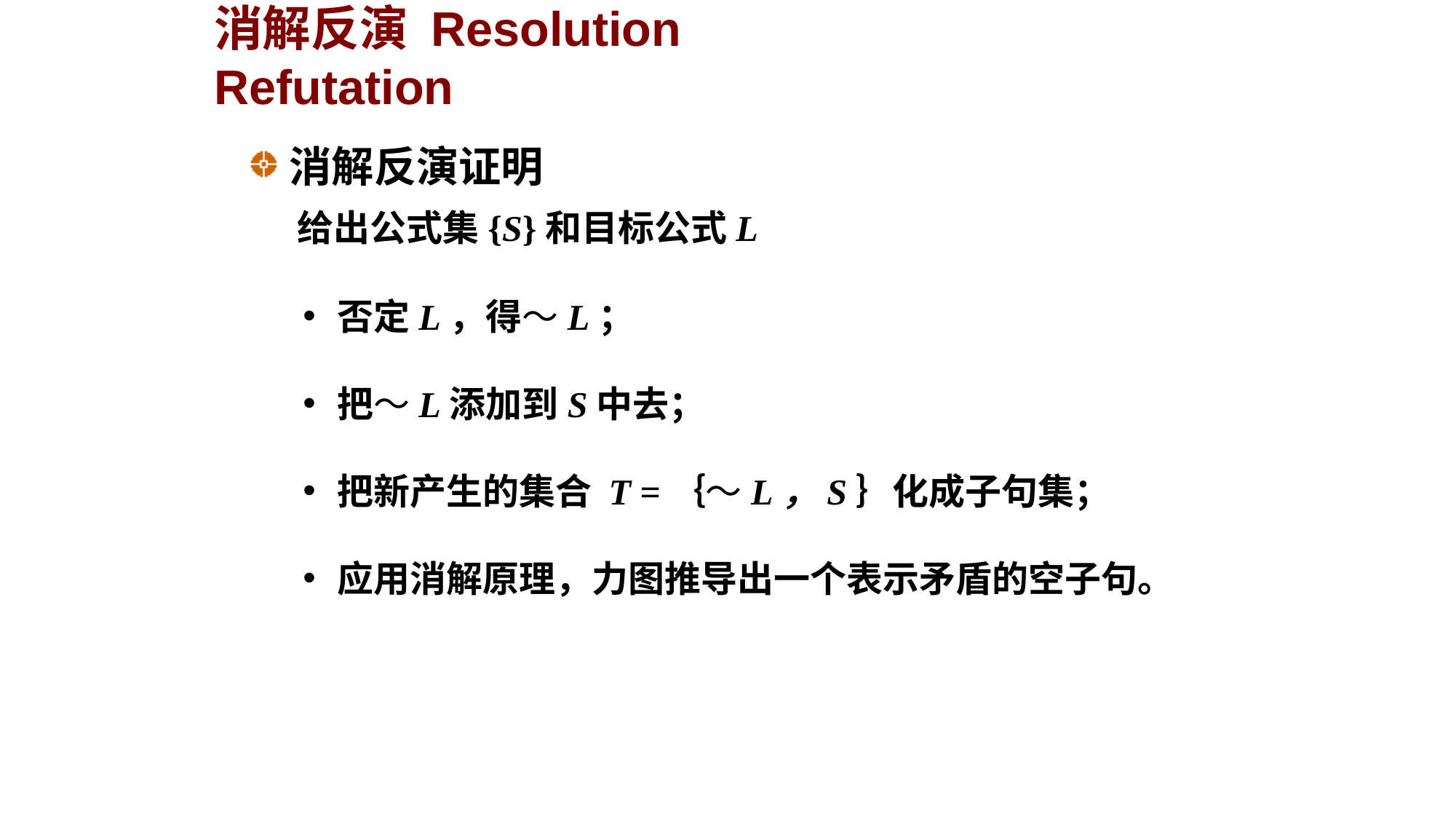

消解反演 Resolution Refutation
消解反演证明
    给出公式集{S}和目标公式L
否定L，得～L；
把～L添加到S中去；
把新产生的集合 T =｛～L，S｝化成子句集；
应用消解原理，力图推导出一个表示矛盾的空子句。